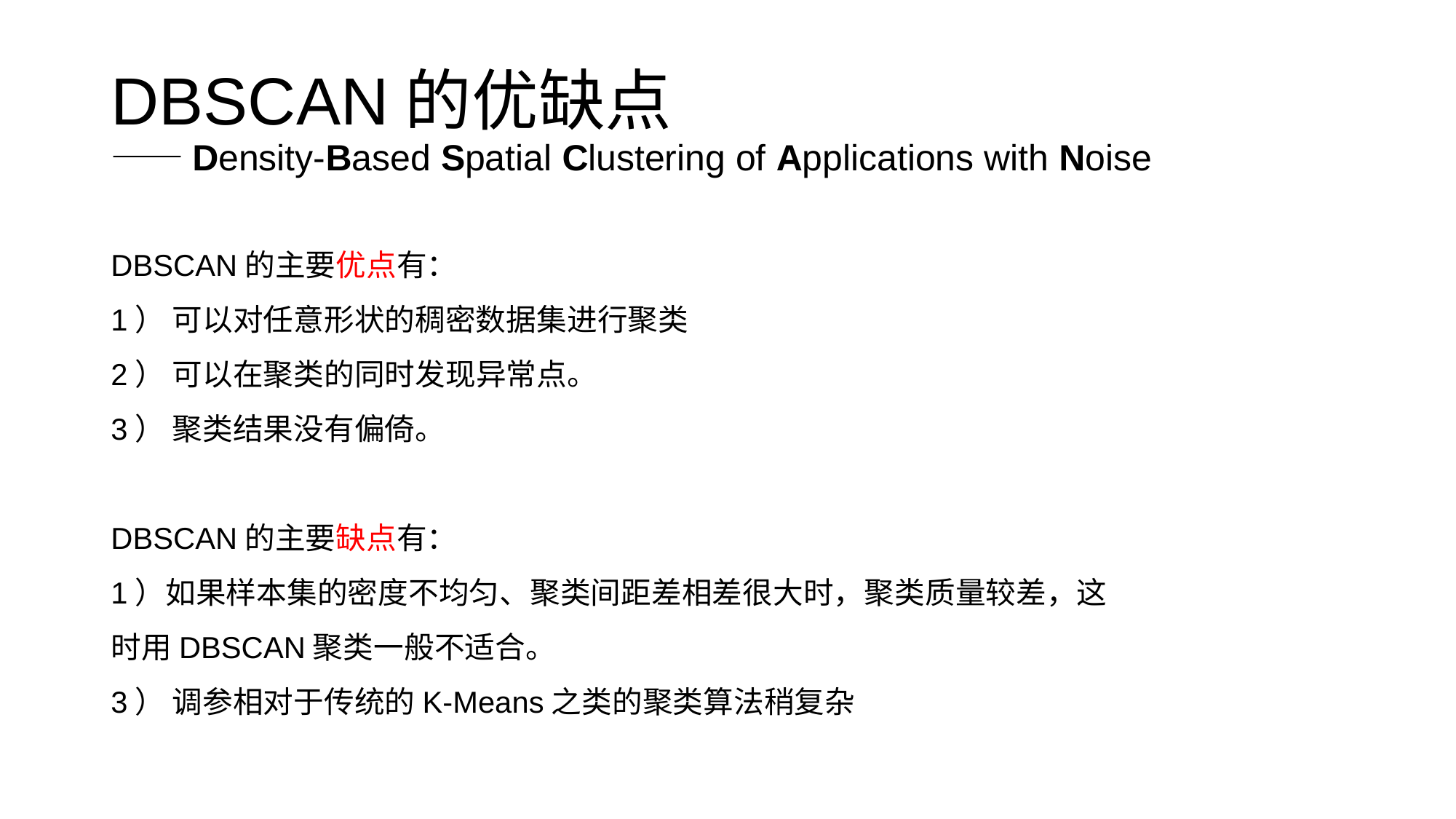

# DBSCAN的优缺点 ——Density-Based Spatial Clustering of Applications with Noise
DBSCAN的主要优点有：
1） 可以对任意形状的稠密数据集进行聚类
2） 可以在聚类的同时发现异常点。
3） 聚类结果没有偏倚。

DBSCAN的主要缺点有：
1）如果样本集的密度不均匀、聚类间距差相差很大时，聚类质量较差，这时用DBSCAN聚类一般不适合。
3） 调参相对于传统的K-Means之类的聚类算法稍复杂